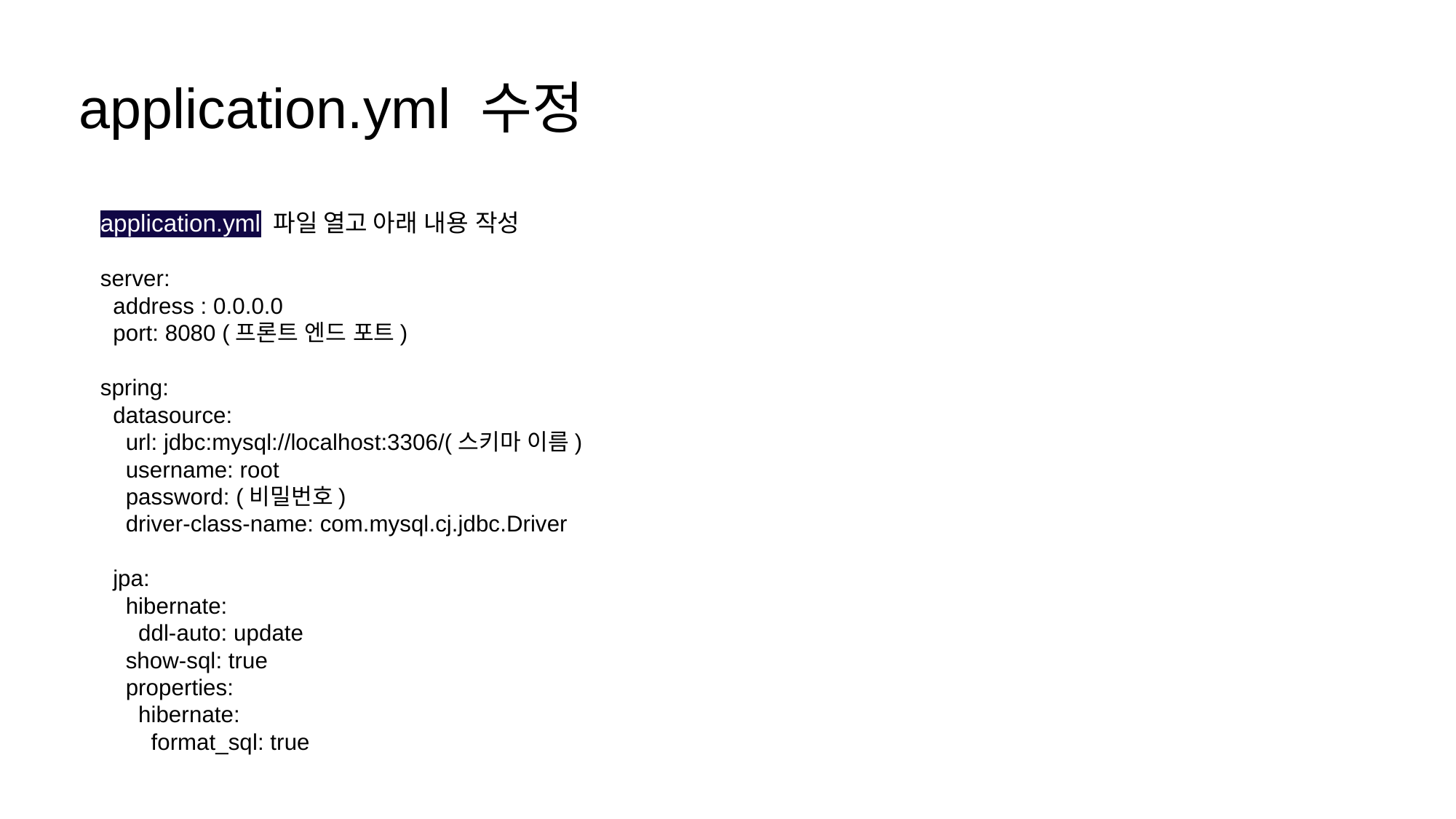

application.yml 수정
application.yml 파일 열고 아래 내용 작성

server:
  address : 0.0.0.0
  port: 8080 (프론트 엔드 포트)
spring:
  datasource:
    url: jdbc:mysql://localhost:3306/(스키마 이름)
    username: root
    password: (비밀번호)
    driver-class-name: com.mysql.cj.jdbc.Driver
  jpa:
    hibernate:
      ddl-auto: update
    show-sql: true
    properties:
      hibernate:
        format_sql: true